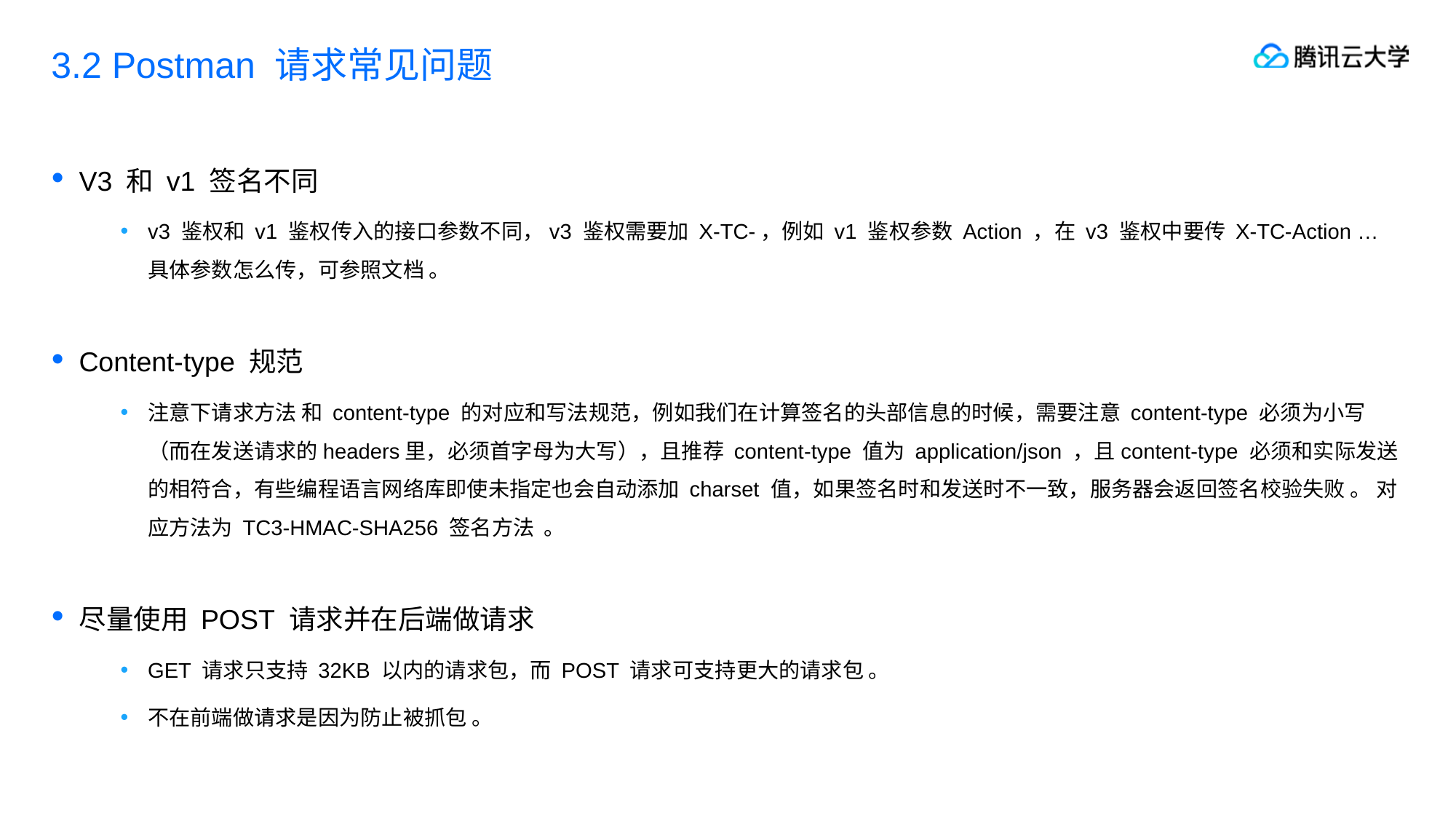

3.2 Postman 请求常见问题
V3 和 v1 签名不同
v3 鉴权和 v1 鉴权传入的接口参数不同，v3 鉴权需要加 X-TC-，例如 v1 鉴权参数 Action ，在 v3 鉴权中要传 X-TC-Action …  具体参数怎么传，可参照文档 。
Content-type 规范
注意下请求方法 和 content-type 的对应和写法规范，例如我们在计算签名的头部信息的时候，需要注意 content-type 必须为小写（而在发送请求的headers里，必须首字母为大写），且推荐 content-type 值为 application/json ，且content-type 必须和实际发送的相符合，有些编程语言网络库即使未指定也会自动添加 charset 值，如果签名时和发送时不一致，服务器会返回签名校验失败 。 对应方法为 TC3-HMAC-SHA256 签名方法  。
尽量使用 POST 请求并在后端做请求
GET 请求只支持 32KB 以内的请求包，而 POST 请求可支持更大的请求包 。
不在前端做请求是因为防止被抓包 。